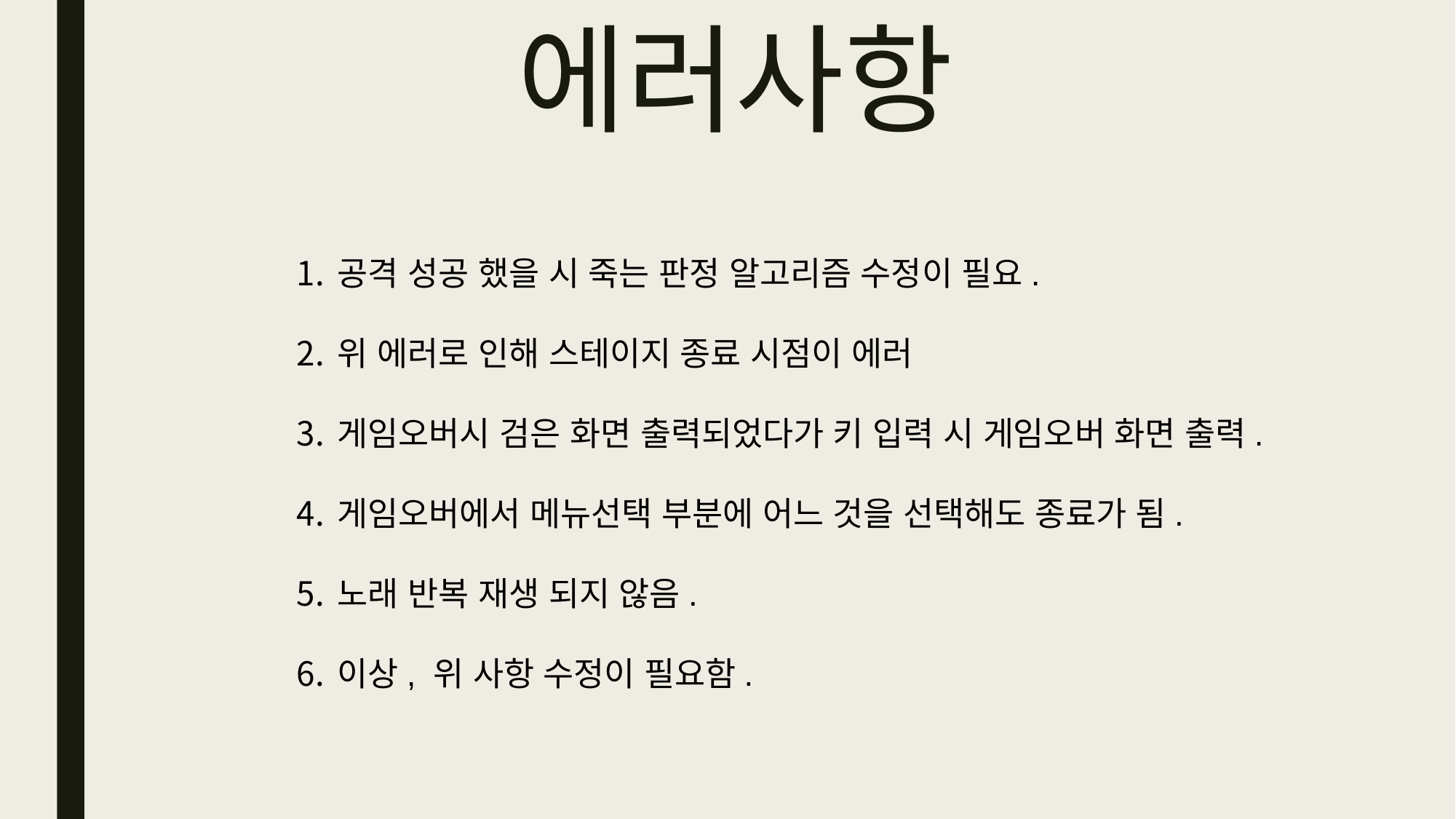

# 에러사항
공격 성공 했을 시 죽는 판정 알고리즘 수정이 필요.

위 에러로 인해 스테이지 종료 시점이 에러

게임오버시 검은 화면 출력되었다가 키 입력 시 게임오버 화면 출력.

게임오버에서 메뉴선택 부분에 어느 것을 선택해도 종료가 됨.

노래 반복 재생 되지 않음.

이상, 위 사항 수정이 필요함.